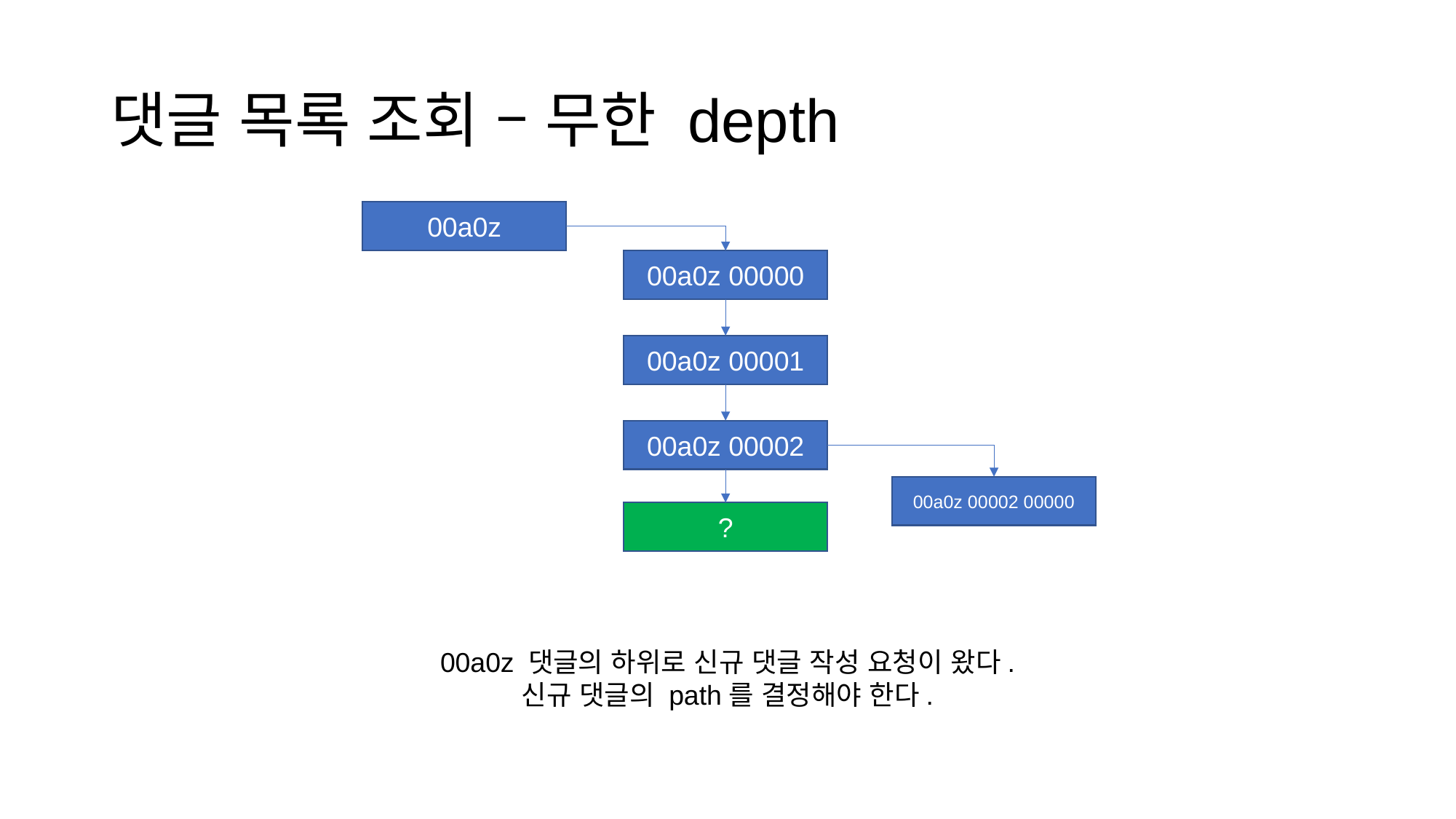

# 댓글 목록 조회 – 무한 depth
00a0z
00a0z 00000
00a0z 00001
00a0z 00002
00a0z 00002 00000
?
00a0z 댓글의 하위로 신규 댓글 작성 요청이 왔다.
신규 댓글의 path를 결정해야 한다.